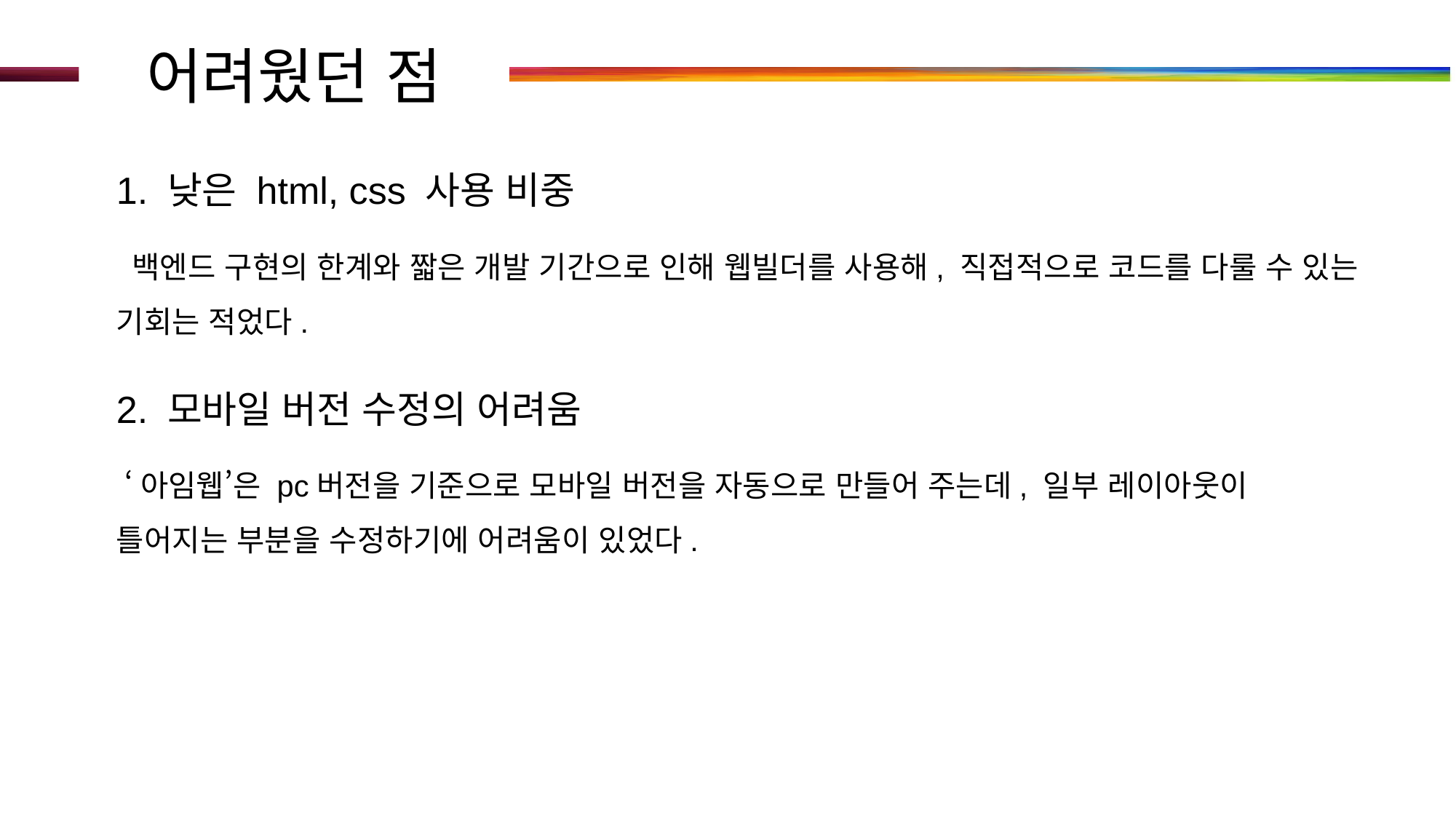

# 어려웠던 점
1. 낮은 html, css 사용 비중
 백엔드 구현의 한계와 짧은 개발 기간으로 인해 웹빌더를 사용해, 직접적으로 코드를 다룰 수 있는 기회는 적었다.
2. 모바일 버전 수정의 어려움
 ‘아임웹’은 pc버전을 기준으로 모바일 버전을 자동으로 만들어 주는데, 일부 레이아웃이 틀어지는 부분을 수정하기에 어려움이 있었다.